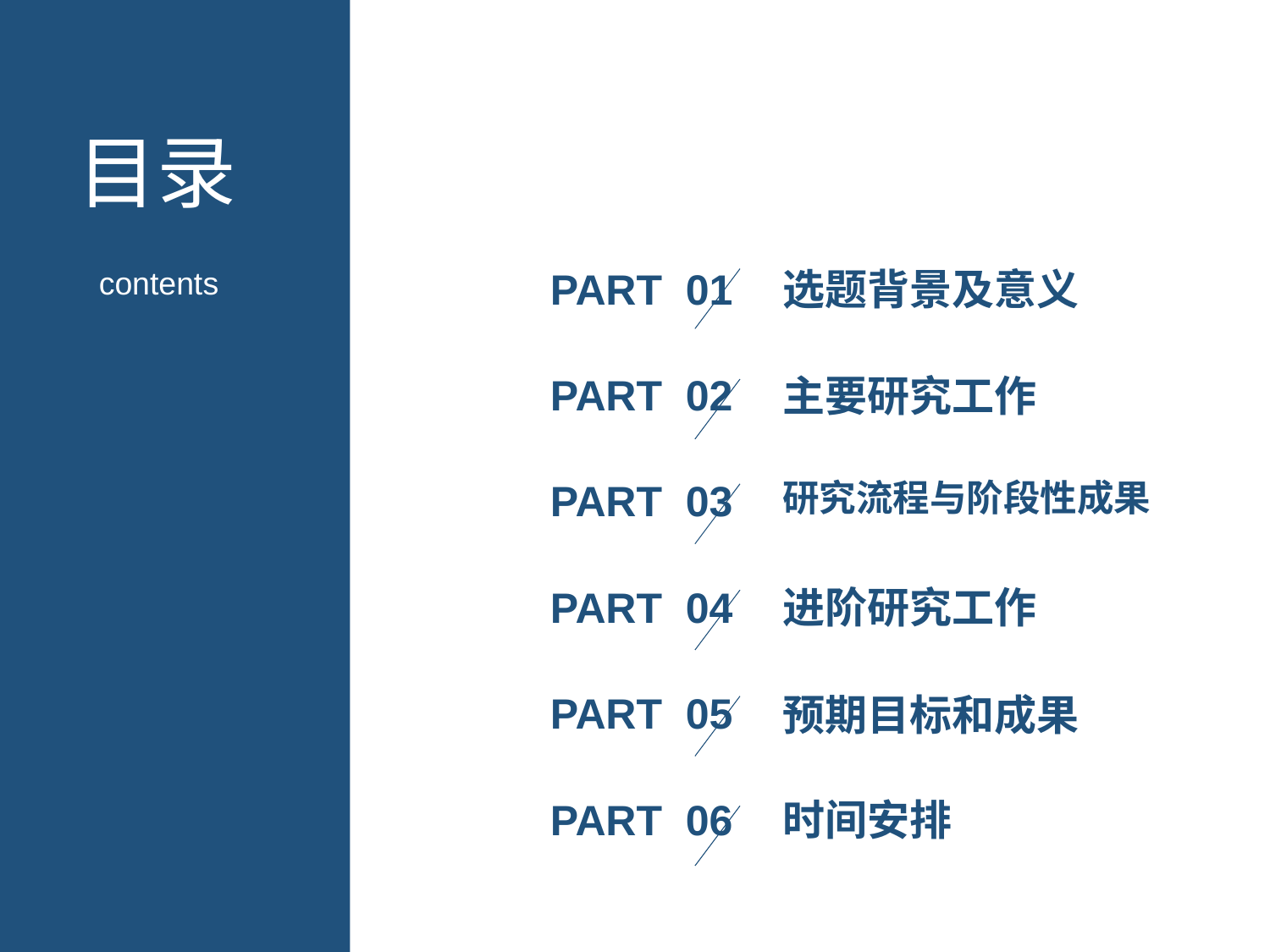

PART  01
选题背景及意义

PART  02
主要研究工作
研究流程与阶段性成果
PART  03

PART  04

进阶研究工作
PART  05

预期目标和成果
PART  06

时间安排